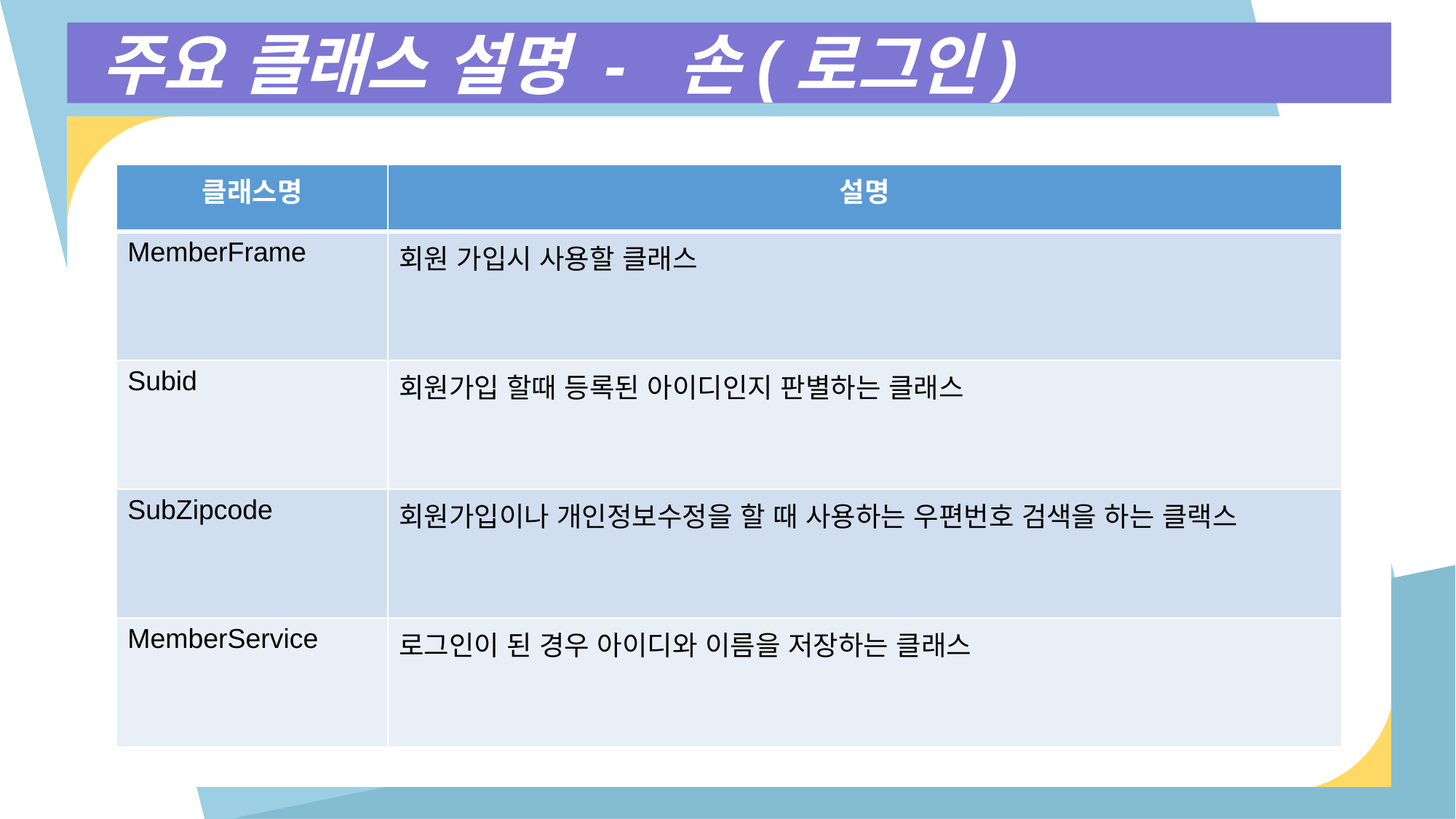

주요 클래스 설명 -  손(로그인)

| 클래스명 | 설명 |
| --- | --- |
| MemberFrame | 회원 가입시 사용할 클래스 |
| Subid | 회원가입 할때 등록된 아이디인지 판별하는 클래스 |
| SubZipcode | 회원가입이나 개인정보수정을 할 때 사용하는 우편번호 검색을 하는 클랙스 |
| MemberService | 로그인이 된 경우 아이디와 이름을 저장하는 클래스 |